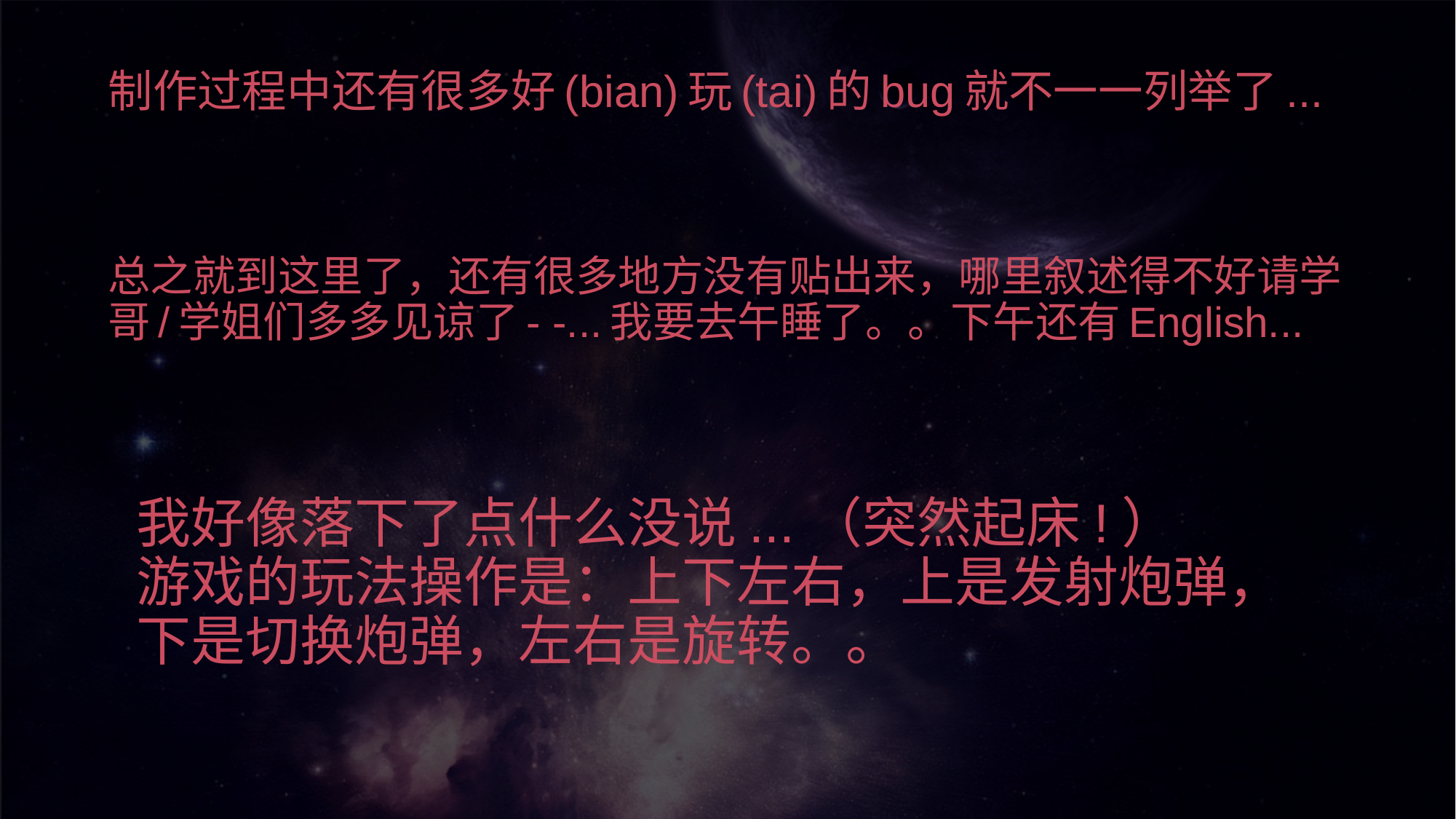

制作过程中还有很多好(bian)玩(tai)的bug就不一一列举了...
总之就到这里了，还有很多地方没有贴出来，哪里叙述得不好请学哥/学姐们多多见谅了- -...我要去午睡了。。下午还有English...
我好像落下了点什么没说...（突然起床!）
游戏的玩法操作是：上下左右，上是发射炮弹，
下是切换炮弹，左右是旋转。。